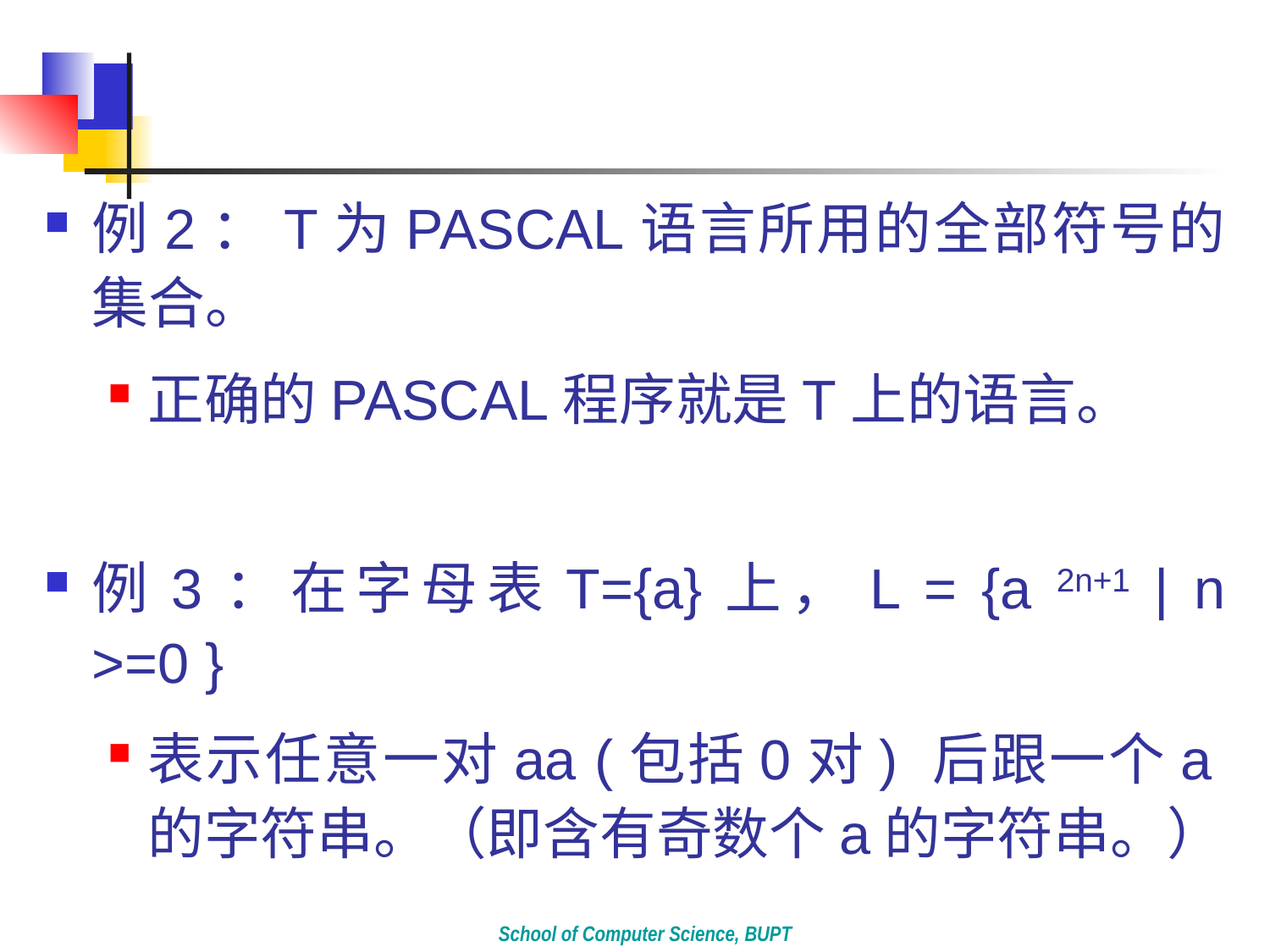

#
例2：T为PASCAL语言所用的全部符号的集合。
正确的PASCAL程序就是T上的语言。

例3：在字母表T={a}上，L = {a 2n+1 | n >=0 }
表示任意一对aa (包括0对) 后跟一个a的字符串。（即含有奇数个a的字符串。）

School of Computer Science, BUPT
23